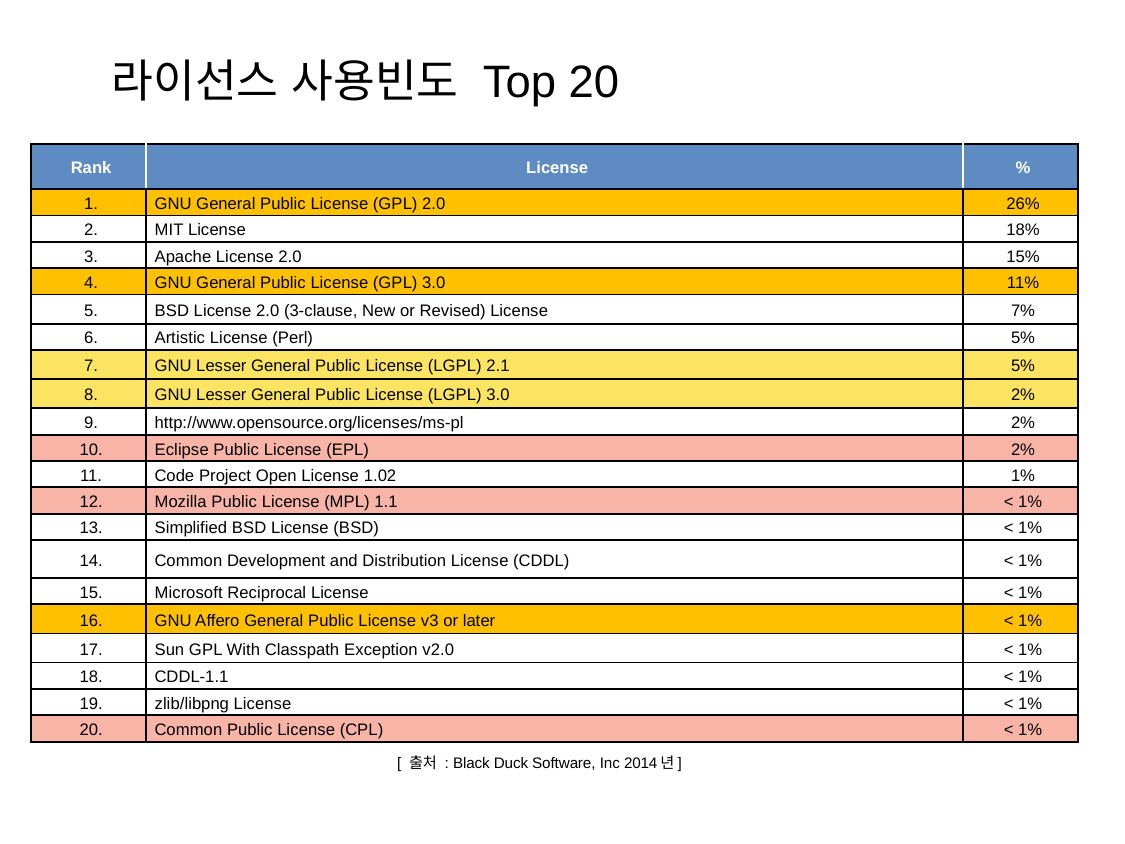

# 라이선스 사용빈도 Top 20
| Rank | License | % |
| --- | --- | --- |
| 1. | GNU General Public License (GPL) 2.0 | 26% |
| 2. | MIT License | 18% |
| 3. | Apache License 2.0 | 15% |
| 4. | GNU General Public License (GPL) 3.0 | 11% |
| 5. | BSD License 2.0 (3-clause, New or Revised) License | 7% |
| 6. | Artistic License (Perl) | 5% |
| 7. | GNU Lesser General Public License (LGPL) 2.1 | 5% |
| 8. | GNU Lesser General Public License (LGPL) 3.0 | 2% |
| 9. | http://www.opensource.org/licenses/ms-pl | 2% |
| 10. | Eclipse Public License (EPL) | 2% |
| 11. | Code Project Open License 1.02 | 1% |
| 12. | Mozilla Public License (MPL) 1.1 | < 1% |
| 13. | Simplified BSD License (BSD) | < 1% |
| 14. | Common Development and Distribution License (CDDL) | < 1% |
| 15. | Microsoft Reciprocal License | < 1% |
| 16. | GNU Affero General Public License v3 or later | < 1% |
| 17. | Sun GPL With Classpath Exception v2.0 | < 1% |
| 18. | CDDL-1.1 | < 1% |
| 19. | zlib/libpng License | < 1% |
| 20. | Common Public License (CPL) | < 1% |
[ 출처 : Black Duck Software, Inc 2014년]